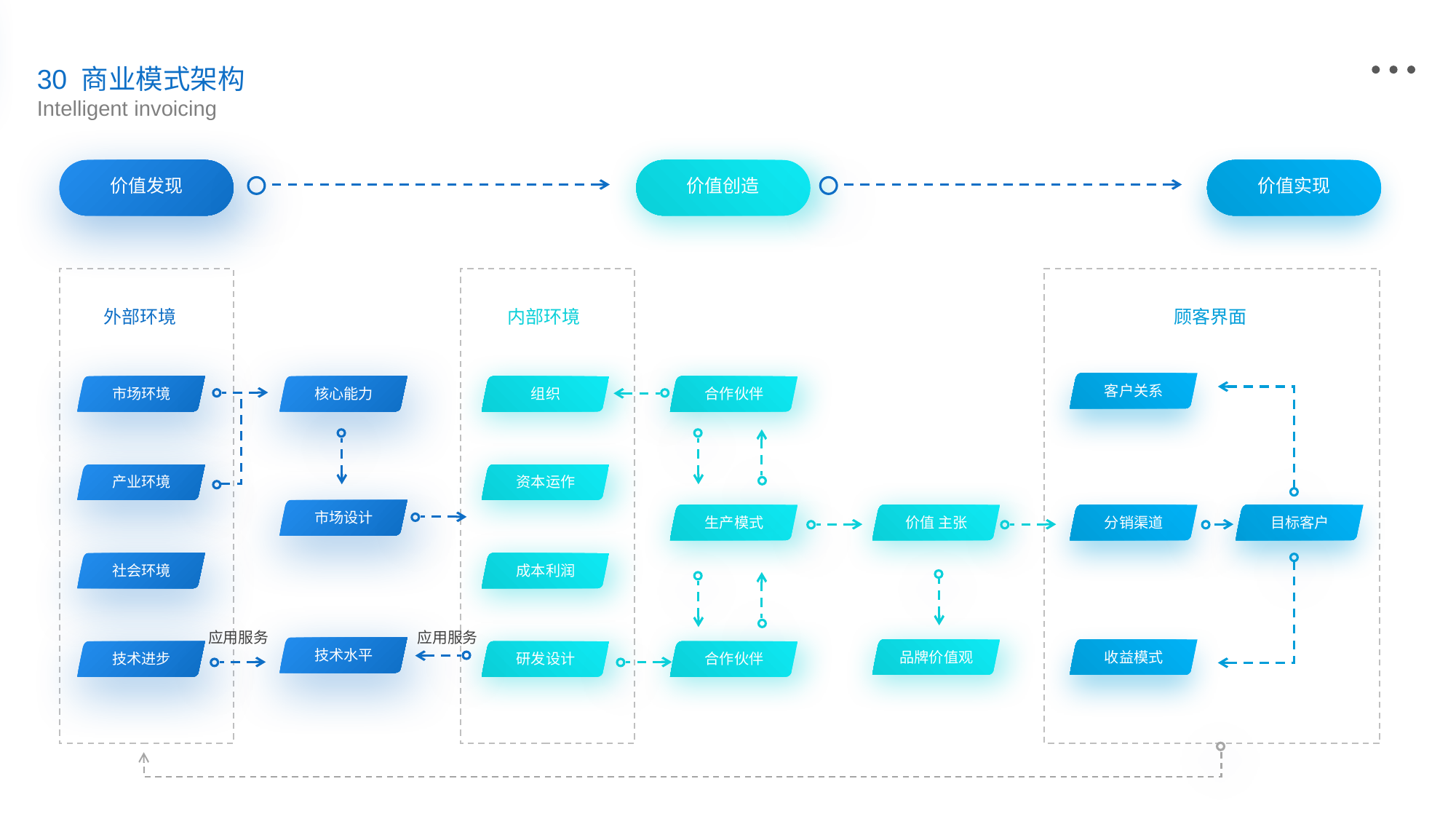

30 商业模式架构

Intelligent invoicing

价值发现
价值创造
价值实现

外部环境
内部环境
顾客界面

客户关系

市场环境
核心能力
组织
合作伙伴

产业环境
资本运作

市场设计

生产模式
价值 主张
分销渠道
目标客户

社会环境
成本利润

应用服务
应用服务

技术水平

品牌价值观
收益模式
技术进步
研发设计
合作伙伴